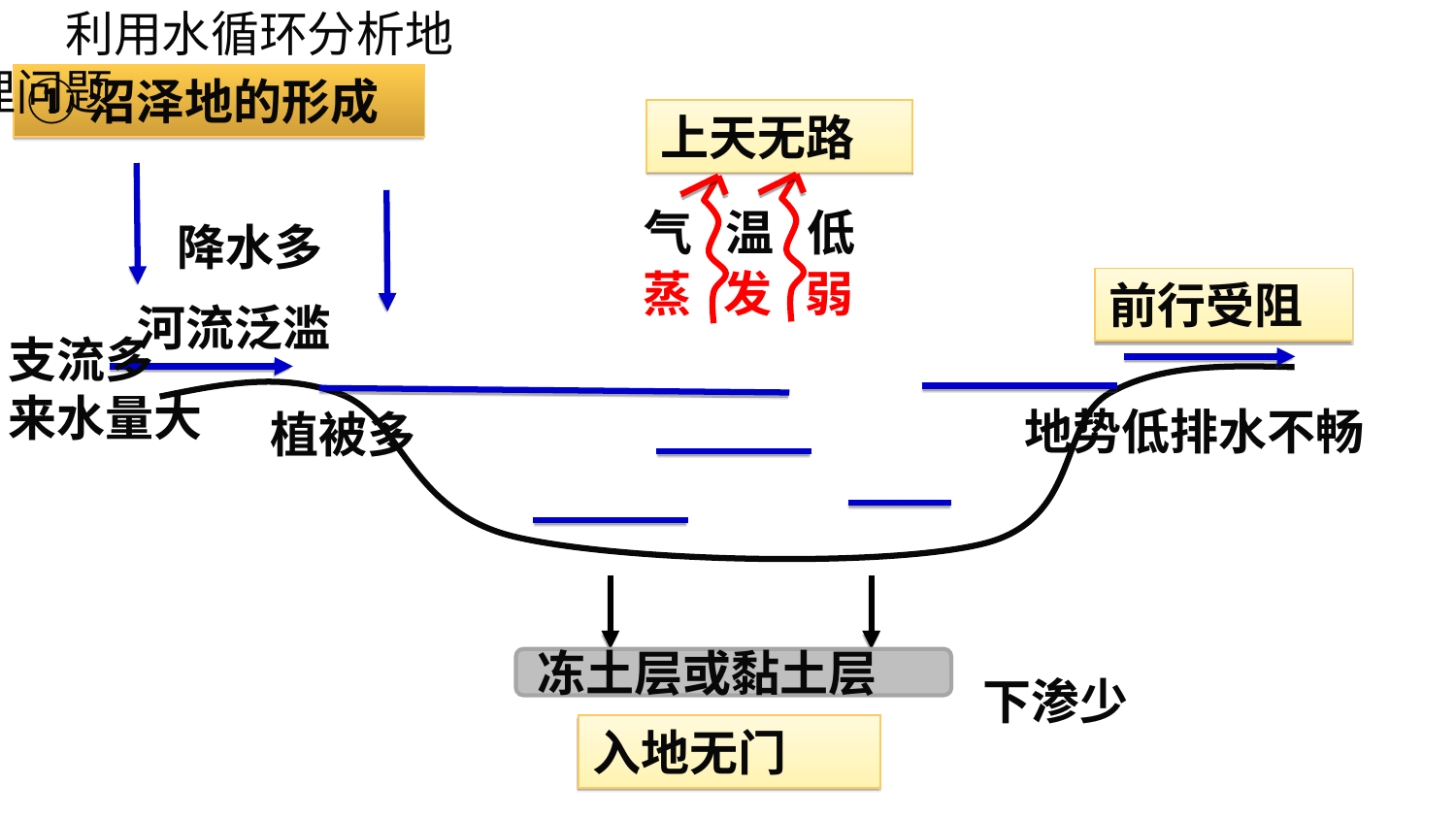

利用水循环分析地理问题
①沼泽地的形成
上天无路
：

气   温   低
降水多
蒸   发   弱
前行受阻
河流泛滥
支流多
来水量大

地势低排水不畅
植被多
冻土层或黏土层

下渗少
入地无门